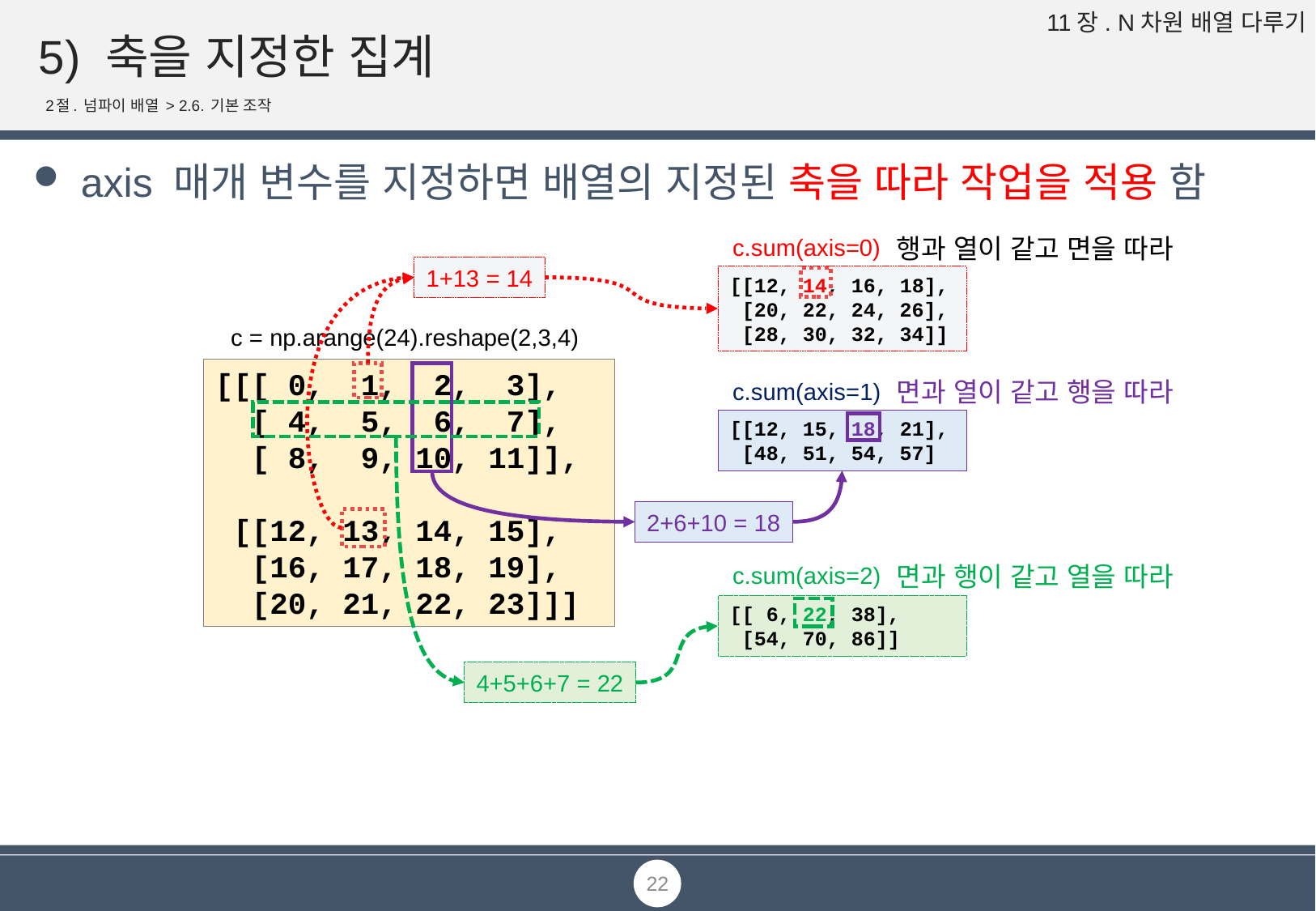

# 5) 축을 지정한 집계
2절. 넘파이 배열 > 2.6. 기본 조작
axis 매개 변수를 지정하면 배열의 지정된 축을 따라 작업을 적용 함

행과 열이 같고 면을 따라
c.sum(axis=0)
1+13 = 14
[[12, 14, 16, 18],
 [20, 22, 24, 26],
 [28, 30, 32, 34]]

c = np.arange(24).reshape(2,3,4)
[[[ 0,  1,  2,  3],
  [ 4,  5,  6,  7],
  [ 8,  9, 10, 11]],

 [[12, 13, 14, 15],
  [16, 17, 18, 19],
  [20, 21, 22, 23]]]

면과 열이 같고 행을 따라
c.sum(axis=1)

[[12, 15, 18, 21],
 [48, 51, 54, 57]

2+6+10 = 18

면과 행이 같고 열을 따라
c.sum(axis=2)
[[ 6, 22, 38],
 [54, 70, 86]]

4+5+6+7 = 22
22